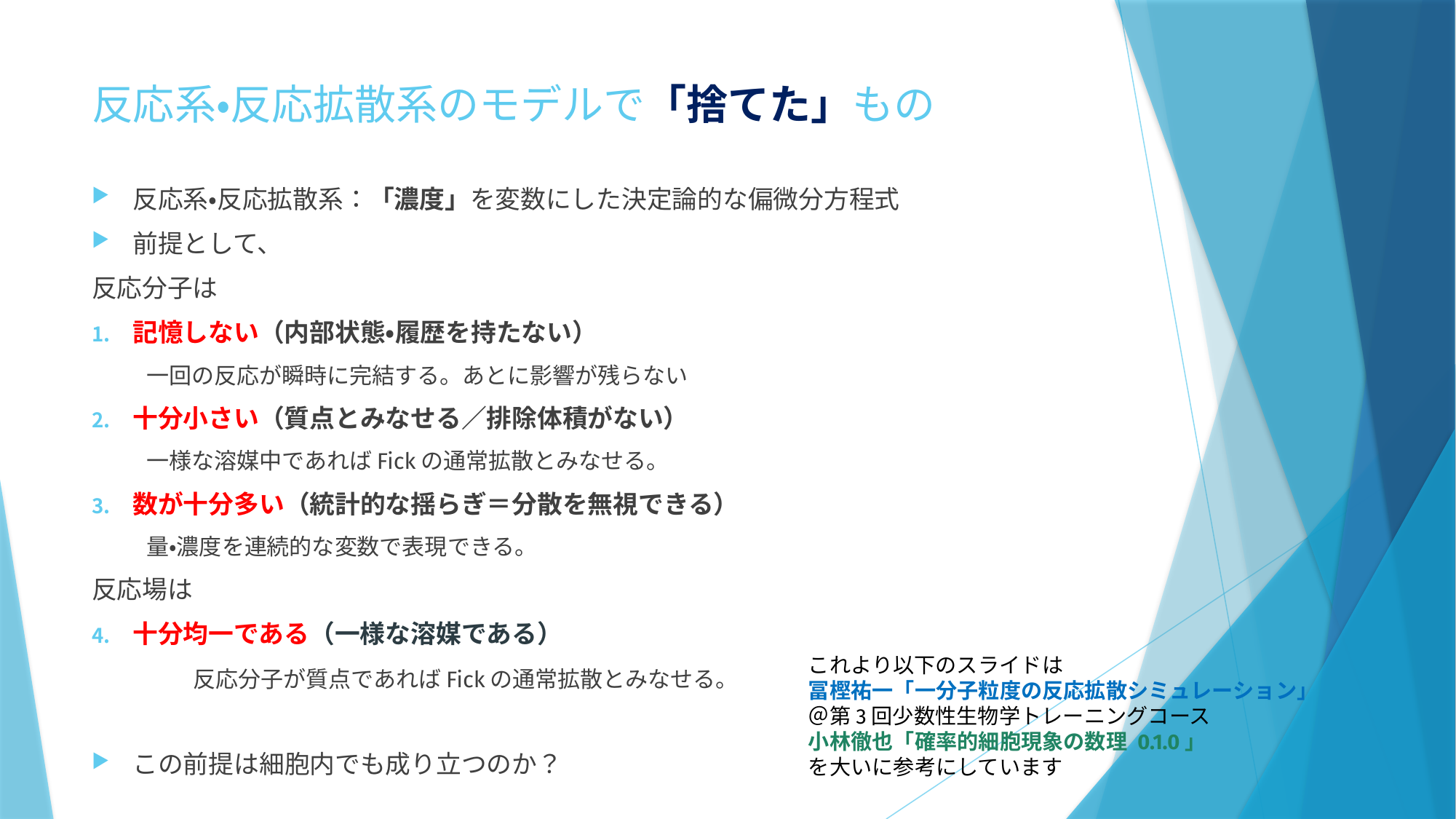

# 反応系・反応拡散系のモデルで「捨てた」もの
反応系・反応拡散系：「濃度」を変数にした決定論的な偏微分方程式
前提として、
反応分子は
記憶しない（内部状態・履歴を持たない）
一回の反応が瞬時に完結する。あとに影響が残らない
十分小さい（質点とみなせる／排除体積がない）
一様な溶媒中であればFickの通常拡散とみなせる。
数が十分多い（統計的な揺らぎ＝分散を無視できる）
量・濃度を連続的な変数で表現できる。
反応場は
十分均一である（一様な溶媒である）
	反応分子が質点であればFickの通常拡散とみなせる。

この前提は細胞内でも成り立つのか？
これより以下のスライドは
冨樫祐一「一分子粒度の反応拡散シミュレーション」
＠第3回少数性生物学トレーニングコース
小林徹也「確率的細胞現象の数理 0.1.0」
を大いに参考にしています